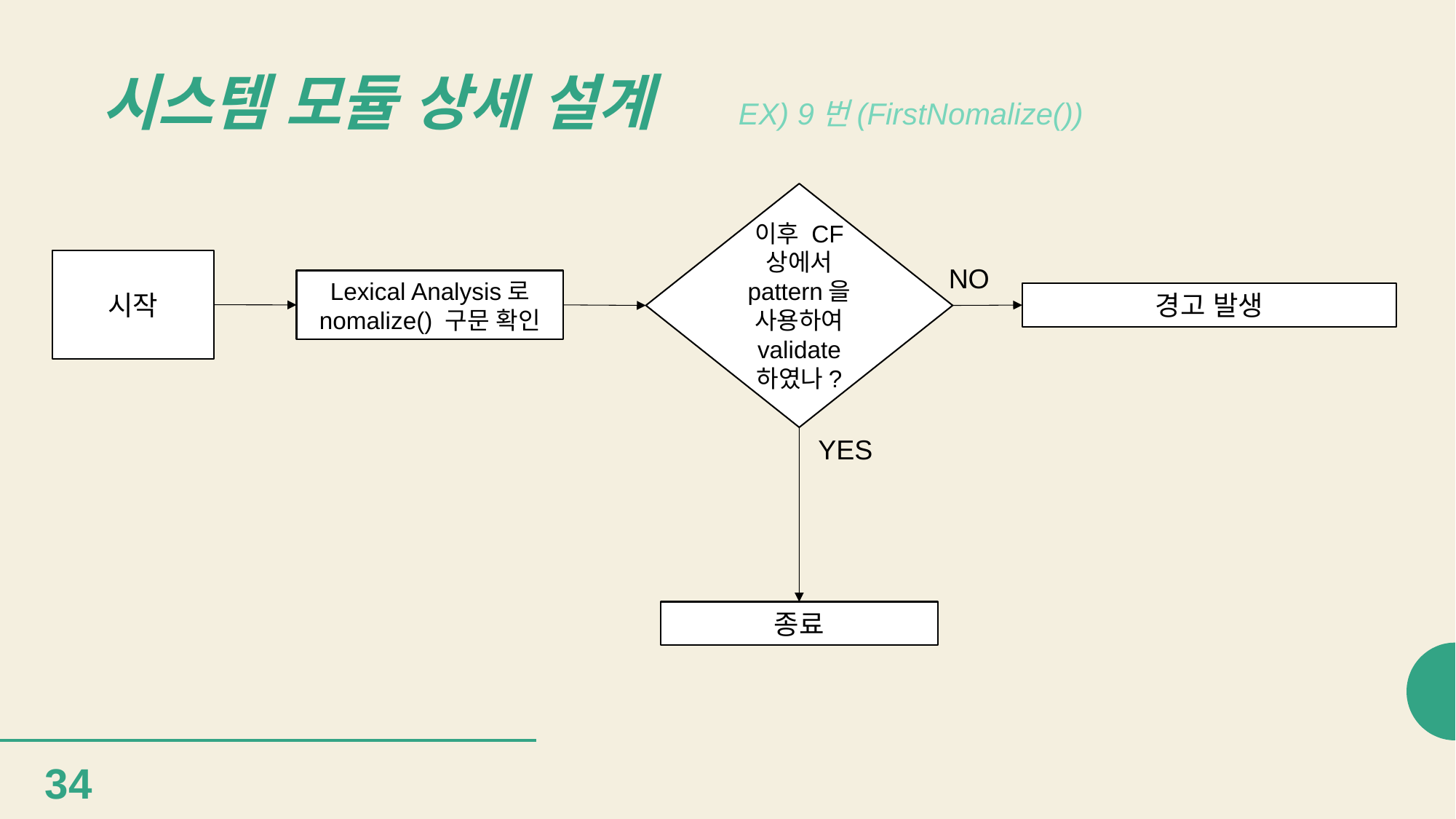

# 시스템 모듈 상세 설계
EX) 9번(FirstNomalize())
이후 CF 상에서 pattern을 사용하여 validate 하였나?

시작

NO
Lexical Analysis로 nomalize() 구문 확인
경고 발생
YES
종료
34